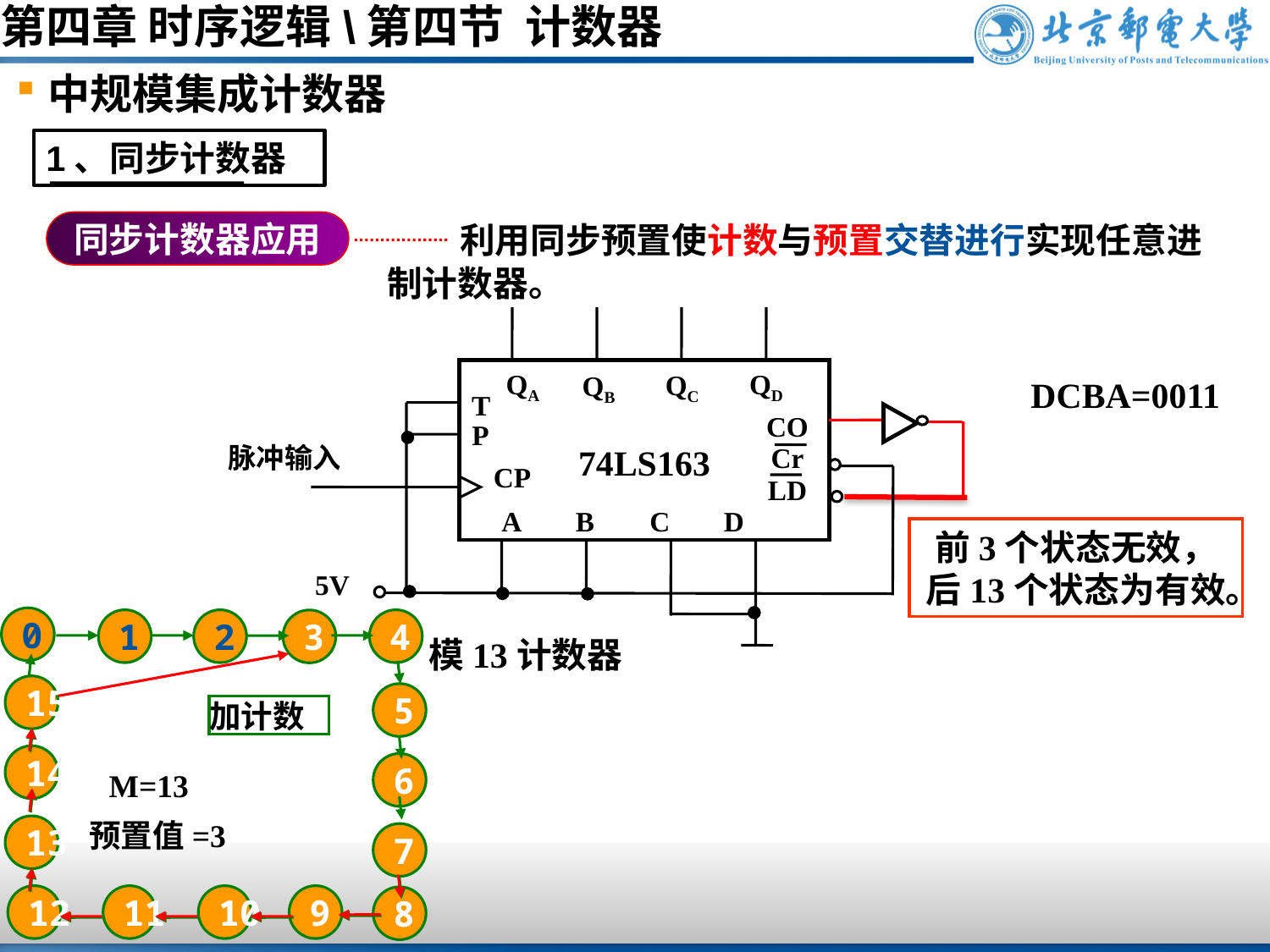

第四章 时序逻辑\第四节  计数器
中规模集成计数器

1、同步计数器

同步计数器应用

        利用同步预置使计数与预置交替进行实现任意进制计数器。

QA
QD
QC
QB
T

CO

P

脉冲输入

74LS163
Cr
CP

LD

A
B
C
D
5V

DCBA=0011
前3个状态无效，后13个状态为有效。
0
1
2
4
3

15
5

14
6

13
7

12
11
10
9
8

加计数
模13计数器

M=13
预置值=3